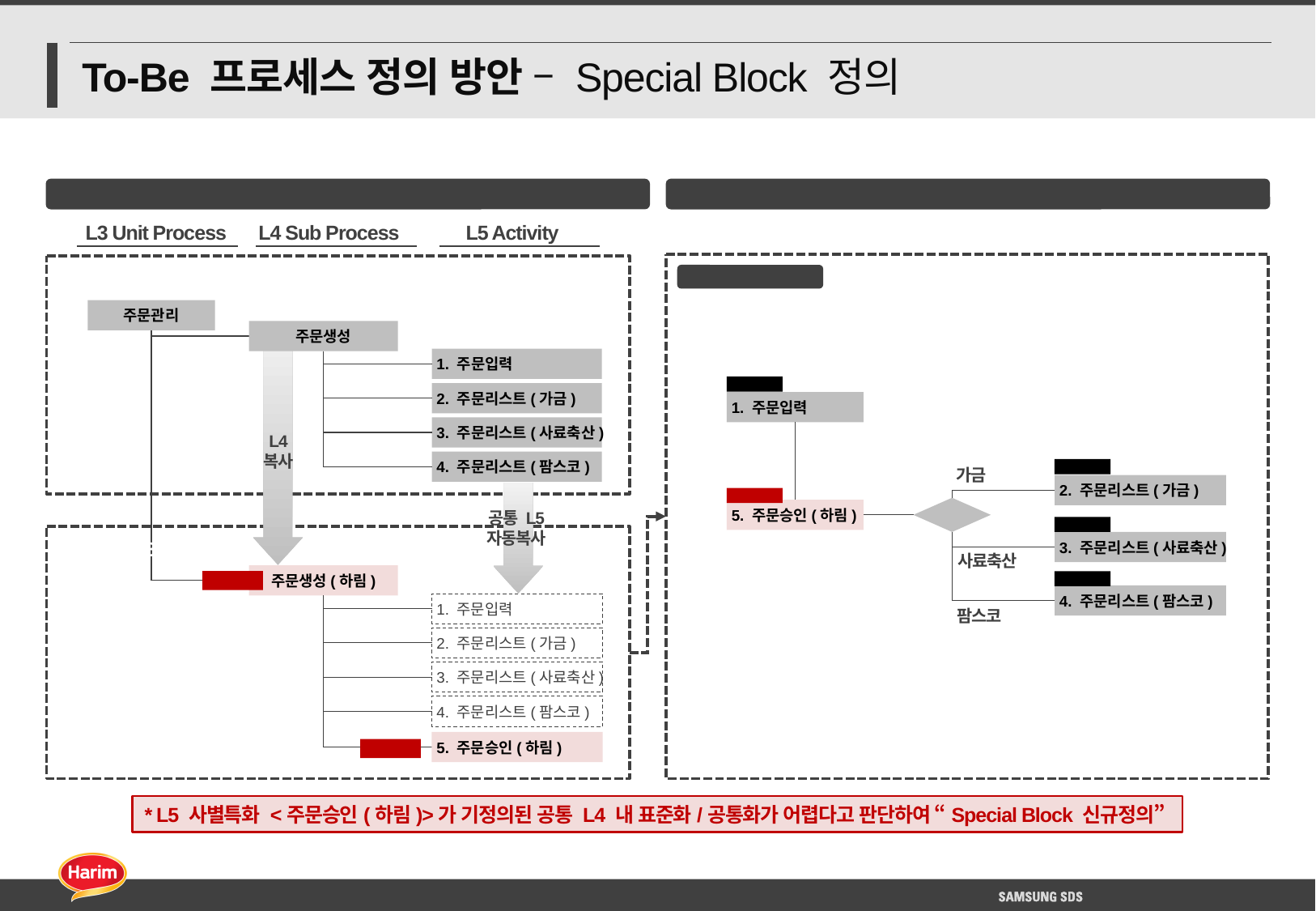

# To-Be 프로세스 정의 방안 – Special Block 정의
프로세스 체계 정의 (예시)
프로세스 흐름도 (예시)
L3 Unit Process
L4 Sub Process
L5 Activity

Common Block
L4 주문생성(하림)
주문관리
주문생성
1. 주문입력
그룹공통
2. 주문리스트(가금)
1. 주문입력
3. 주문리스트(사료축산)

L4
복사
4. 주문리스트(팜스코)
업종공통
가금
2. 주문리스트(가금)
사별특화

5. 주문승인(하림)
공통 L5
자동복사

업종공통

Special Block
3. 주문리스트(사료축산)
사료축산
주문생성(하림)
3단계
사별특화
4. 주문리스트(팜스코)
1. 주문입력
팜스코
2. 주문리스트(가금)
3. 주문리스트(사료축산)
4. 주문리스트(팜스코)
5. 주문승인(하림)
3단계
* L5 사별특화 <주문승인(하림)>가 기정의된 공통 L4 내 표준화/공통화가 어렵다고 판단하여 “Special Block 신규정의”